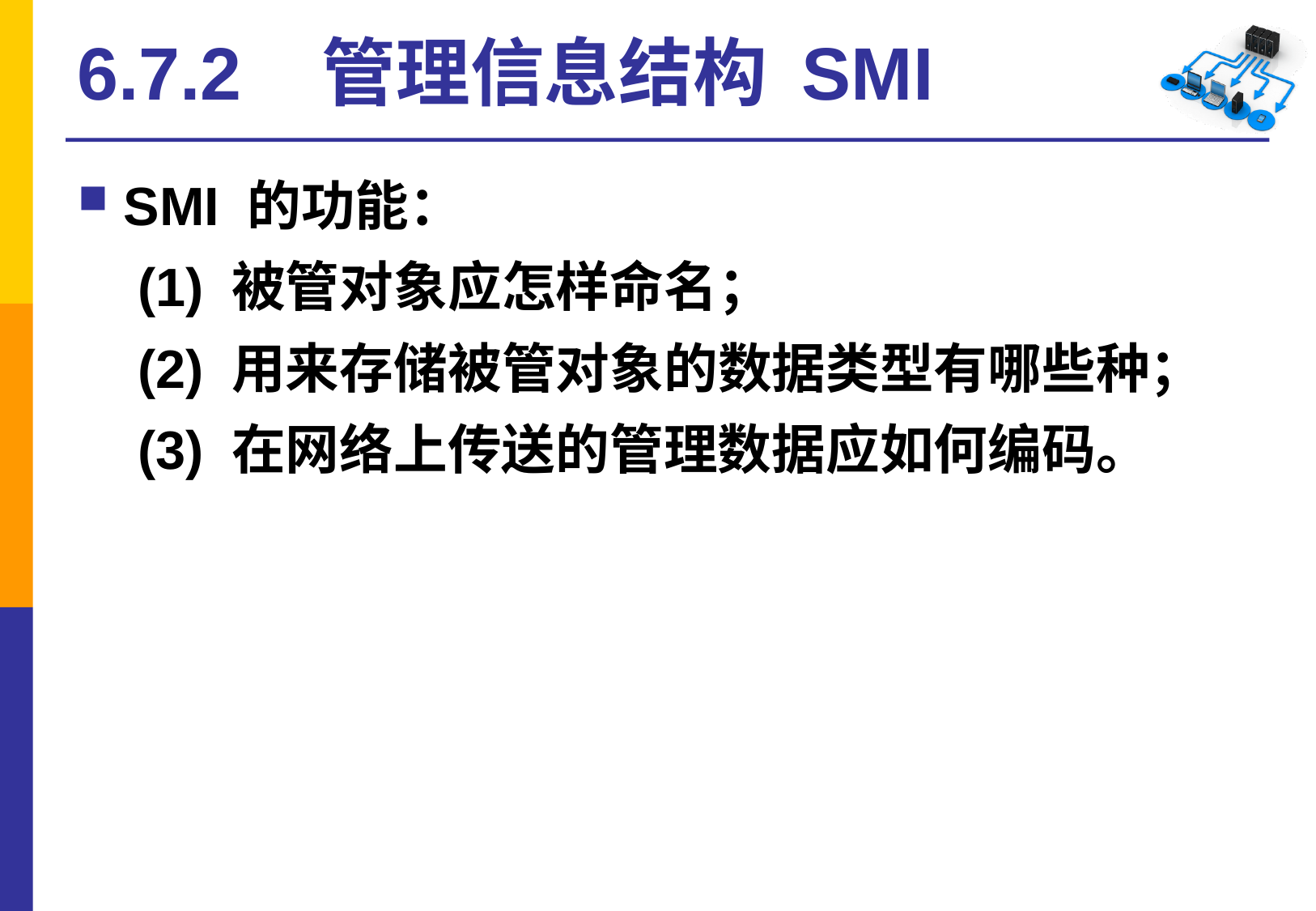

# 6.7.2   管理信息结构 SMI
SMI 的功能：
    (1) 被管对象应怎样命名；
    (2) 用来存储被管对象的数据类型有哪些种；
    (3) 在网络上传送的管理数据应如何编码。